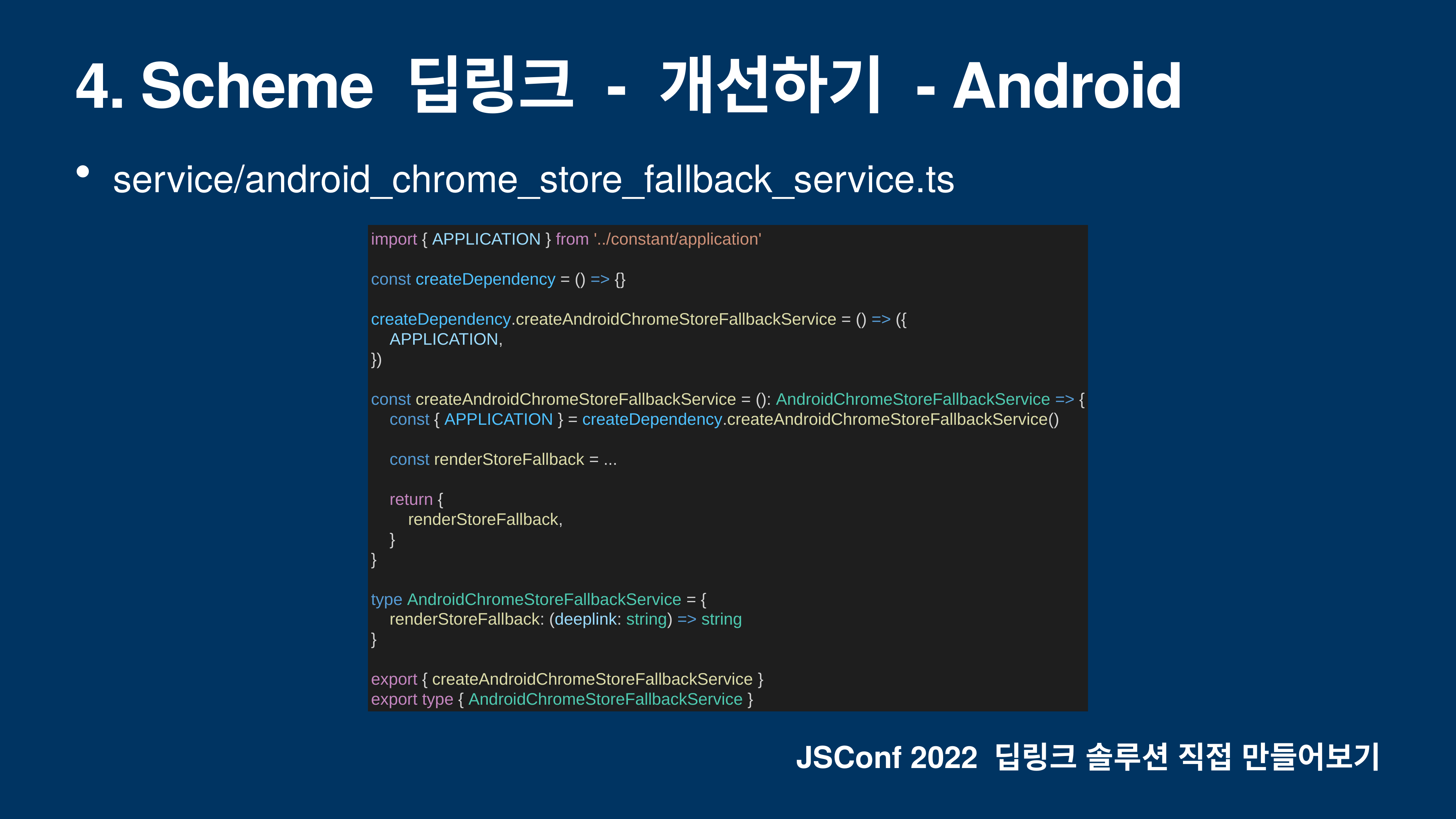

# 4. Scheme 딥링크 - 개선하기 - Android
service/android_chrome_store_fallback_service.ts
import { APPLICATION } from '../constant/application'

const createDependency = () => {}

createDependency.createAndroidChromeStoreFallbackService = () => ({
    APPLICATION,
})

const createAndroidChromeStoreFallbackService = (): AndroidChromeStoreFallbackService => {
    const { APPLICATION } = createDependency.createAndroidChromeStoreFallbackService()

    const renderStoreFallback = ...

    return {
        renderStoreFallback,
    }
}

type AndroidChromeStoreFallbackService = {
    renderStoreFallback: (deeplink: string) => string
}

export { createAndroidChromeStoreFallbackService }
export type { AndroidChromeStoreFallbackService }
JSConf 2022 딥링크 솔루션 직접 만들어보기